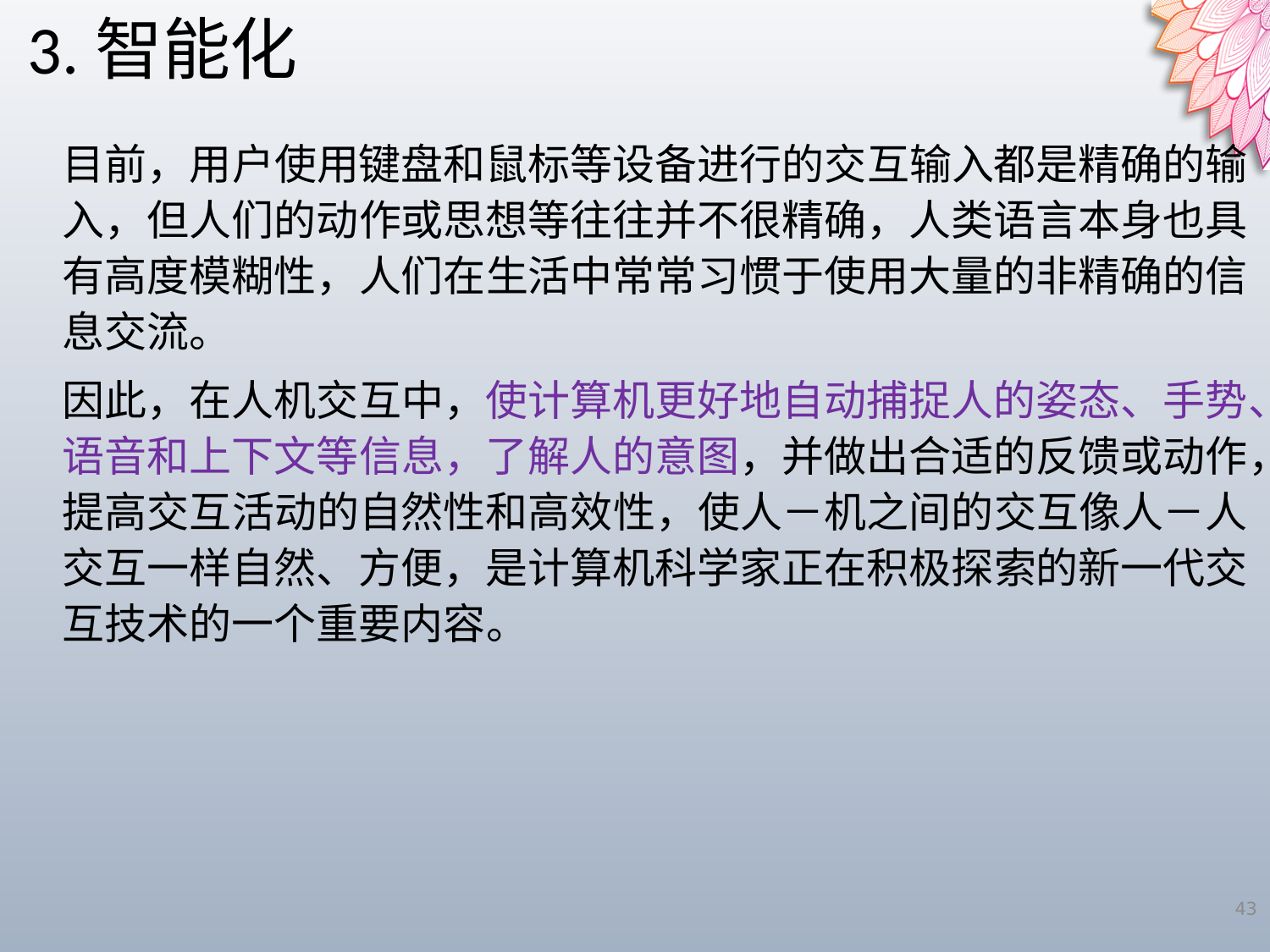

3.智能化
目前，用户使用键盘和鼠标等设备进行的交互输入都是精确的输入，但人们的动作或思想等往往并不很精确，人类语言本身也具有高度模糊性，人们在生活中常常习惯于使用大量的非精确的信息交流。
因此，在人机交互中，使计算机更好地自动捕捉人的姿态、手势、语音和上下文等信息，了解人的意图，并做出合适的反馈或动作，提高交互活动的自然性和高效性，使人－机之间的交互像人－人交互一样自然、方便，是计算机科学家正在积极探索的新一代交互技术的一个重要内容。

43